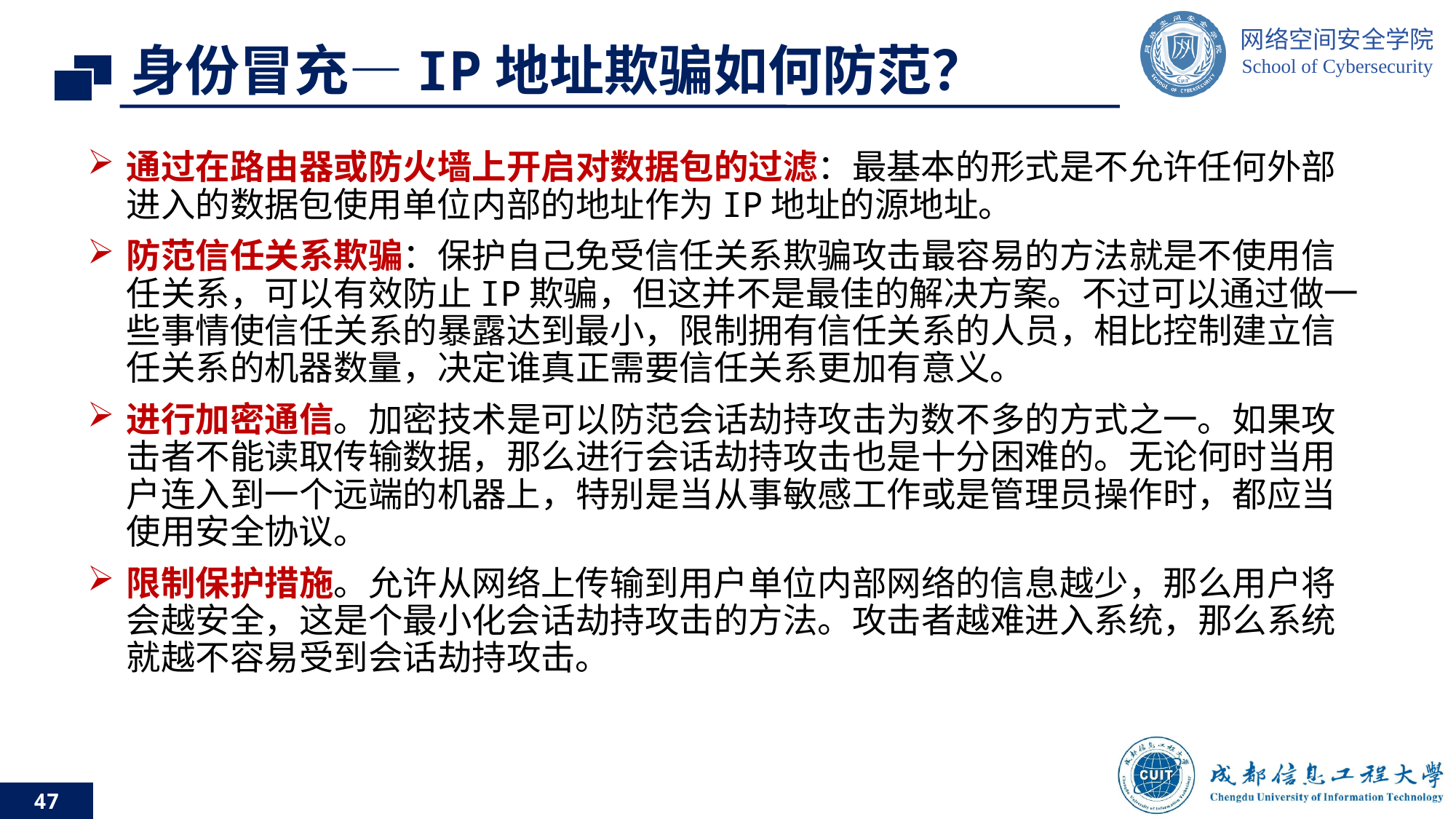

# 身份冒充—IP地址欺骗如何防范？
通过在路由器或防火墙上开启对数据包的过滤：最基本的形式是不允许任何外部进入的数据包使用单位内部的地址作为IP地址的源地址。
防范信任关系欺骗：保护自己免受信任关系欺骗攻击最容易的方法就是不使用信任关系，可以有效防止IP欺骗，但这并不是最佳的解决方案。不过可以通过做一些事情使信任关系的暴露达到最小，限制拥有信任关系的人员，相比控制建立信任关系的机器数量，决定谁真正需要信任关系更加有意义。
进行加密通信。加密技术是可以防范会话劫持攻击为数不多的方式之一。如果攻击者不能读取传输数据，那么进行会话劫持攻击也是十分困难的。无论何时当用户连入到一个远端的机器上，特别是当从事敏感工作或是管理员操作时，都应当使用安全协议。
限制保护措施。允许从网络上传输到用户单位内部网络的信息越少，那么用户将会越安全，这是个最小化会话劫持攻击的方法。攻击者越难进入系统，那么系统就越不容易受到会话劫持攻击。
47